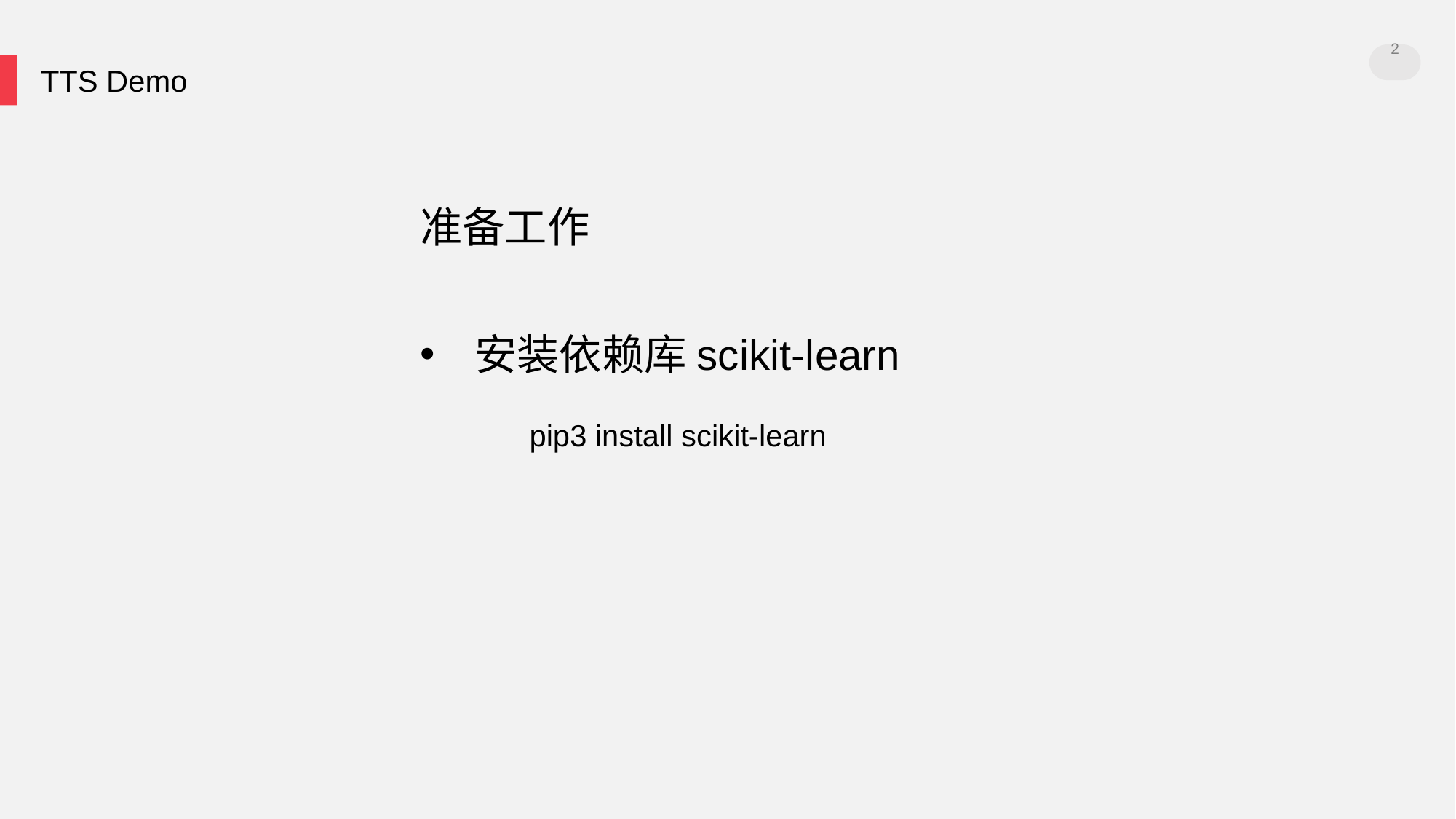

2
TTS Demo
准备工作

安装依赖库scikit-learn
	pip3 install scikit-learn